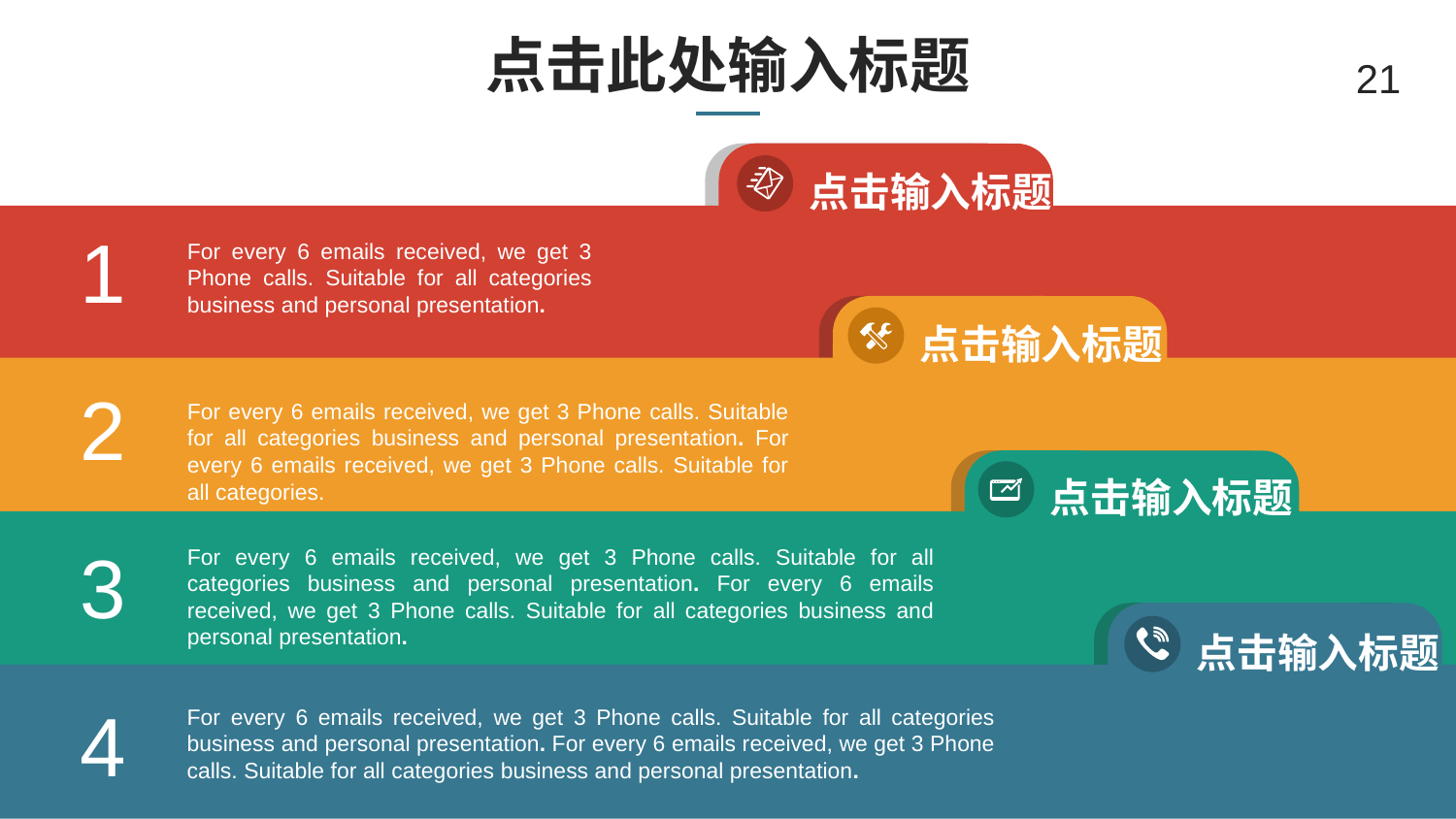

# 点击此处输入标题
21

点击输入标题

1
For every 6 emails received, we get 3 Phone calls. Suitable for all categories business and personal presentation.

点击输入标题

2
For every 6 emails received, we get 3 Phone calls. Suitable for all categories business and personal presentation. For every 6 emails received, we get 3 Phone calls. Suitable for all categories.

点击输入标题

3
For every 6 emails received, we get 3 Phone calls. Suitable for all categories business and personal presentation. For every 6 emails received, we get 3 Phone calls. Suitable for all categories business and personal presentation.

点击输入标题

4
For every 6 emails received, we get 3 Phone calls. Suitable for all categories business and personal presentation. For every 6 emails received, we get 3 Phone calls. Suitable for all categories business and personal presentation.